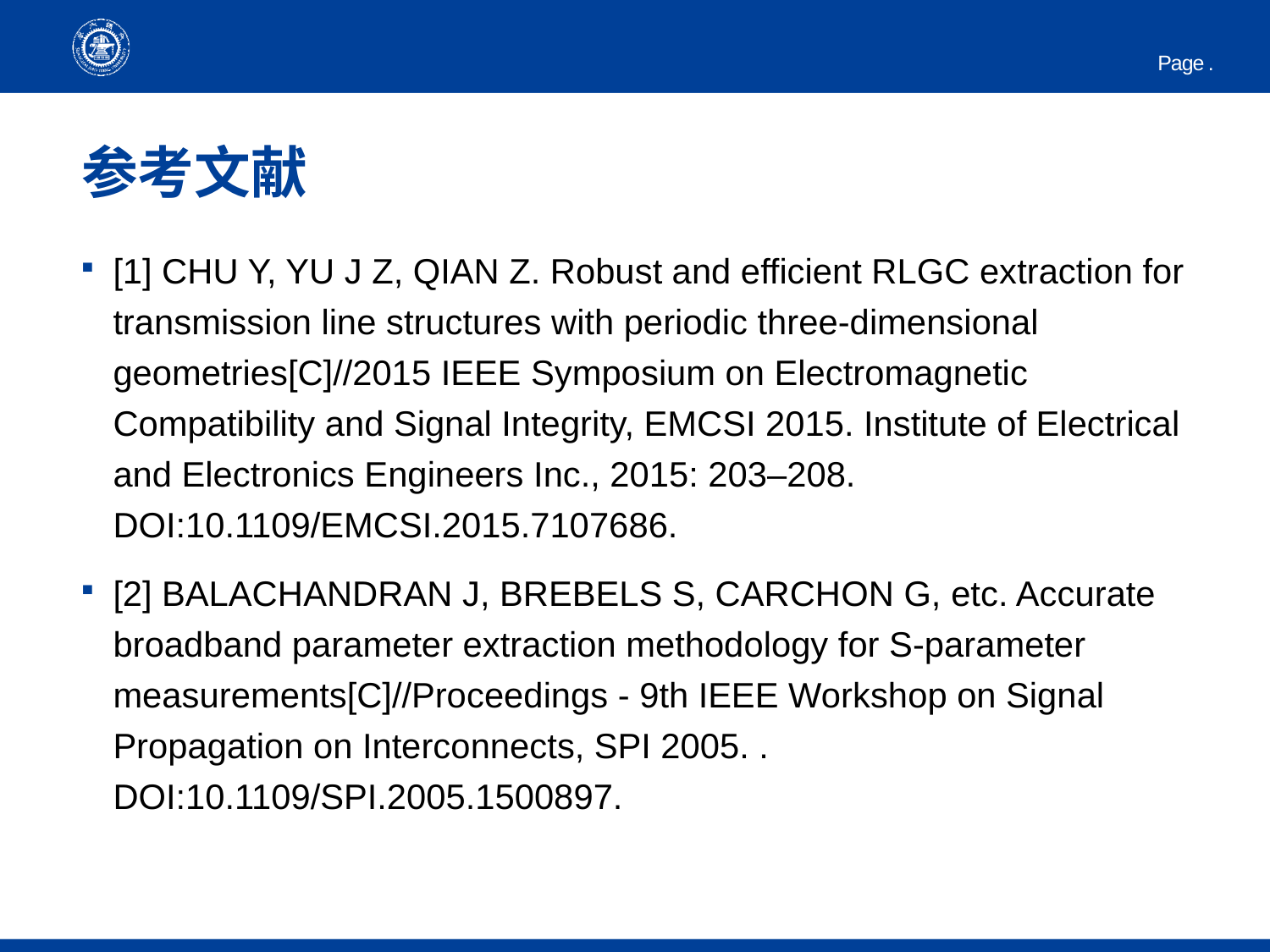

37
# 参考文献
[1] CHU Y, YU J Z, QIAN Z. Robust and efficient RLGC extraction for transmission line structures with periodic three-dimensional geometries[C]//2015 IEEE Symposium on Electromagnetic Compatibility and Signal Integrity, EMCSI 2015. Institute of Electrical and Electronics Engineers Inc., 2015: 203–208. DOI:10.1109/EMCSI.2015.7107686.
[2] BALACHANDRAN J, BREBELS S, CARCHON G, etc. Accurate broadband parameter extraction methodology for S-parameter measurements[C]//Proceedings - 9th IEEE Workshop on Signal Propagation on Interconnects, SPI 2005. . DOI:10.1109/SPI.2005.1500897.